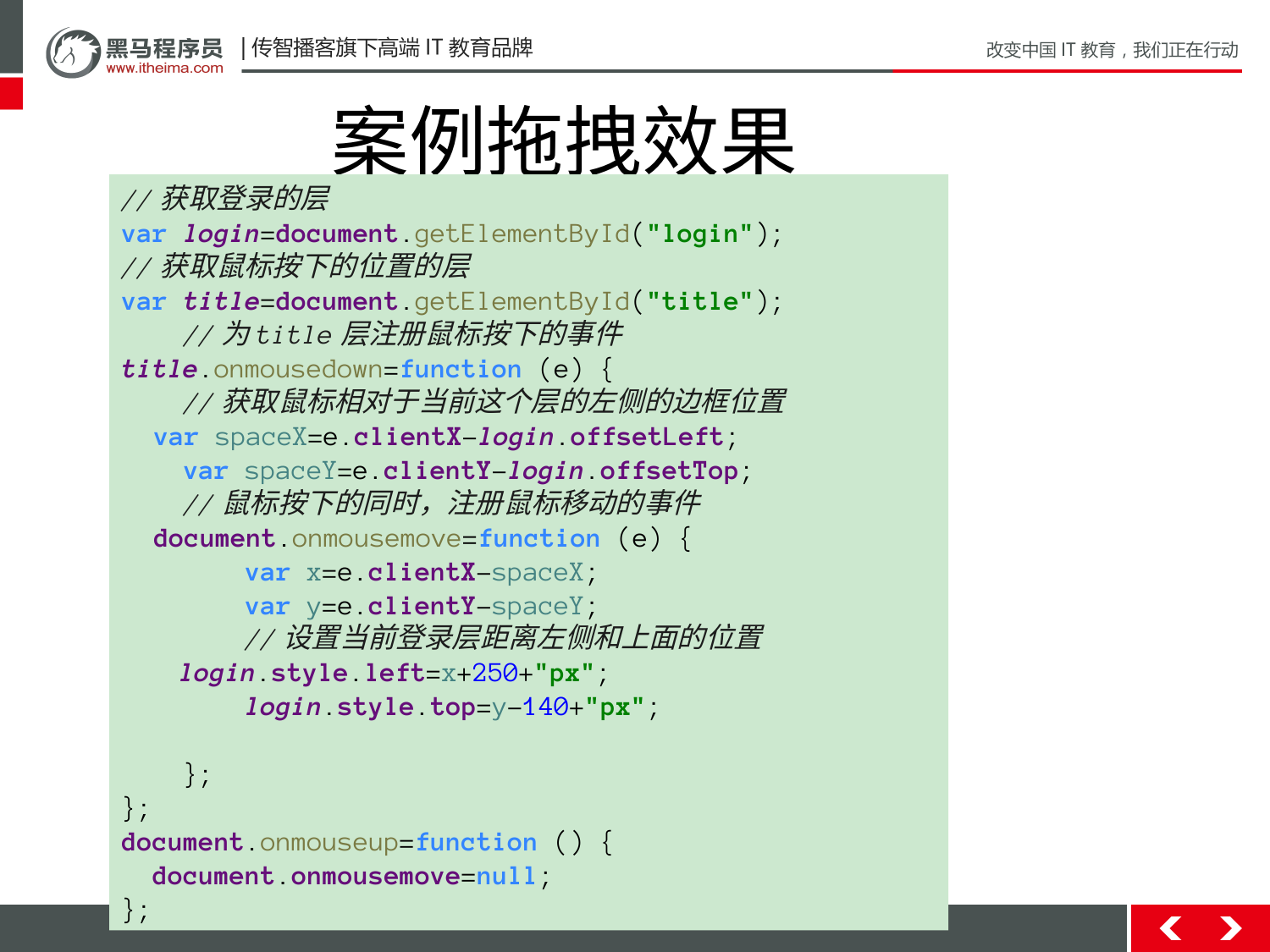

案例拖拽效果
//获取登录的层
var login=document.getElementById("login");
//获取鼠标按下的位置的层
var title=document.getElementById("title");
    //为title层注册鼠标按下的事件
title.onmousedown=function (e) {
    //获取鼠标相对于当前这个层的左侧的边框位置
    var spaceX=e.clientX-login.offsetLeft;
    var spaceY=e.clientY-login.offsetTop;
    //鼠标按下的同时，注册鼠标移动的事件
    document.onmousemove=function (e) {
        var x=e.clientX-spaceX;
        var y=e.clientY-spaceY;
        //设置当前登录层距离左侧和上面的位置
        login.style.left=x+250+"px";
        login.style.top=y-140+"px";
    };
};
document.onmouseup=function () {
  document.onmousemove=null;
};